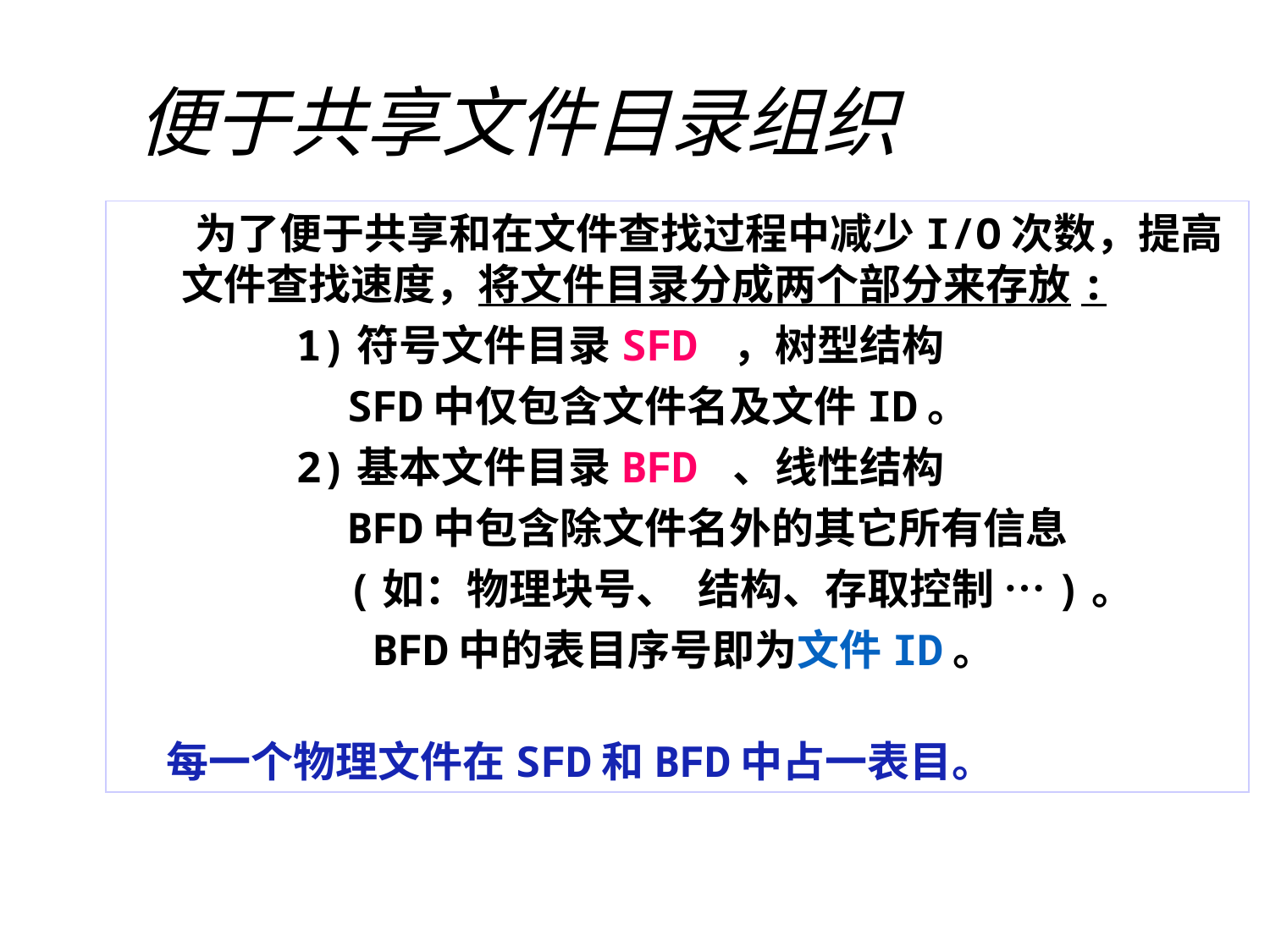

便于共享文件目录组织
       为了便于共享和在文件查找过程中减少I/O次数，提高文件查找速度，将文件目录分成两个部分来存放:
       1)符号文件目录SFD ，树型结构
         SFD中仅包含文件名及文件ID。
       2)基本文件目录BFD 、线性结构
         BFD中包含除文件名外的其它所有信息
         (如：物理块号、  结构、存取控制 …)。
          BFD中的表目序号即为文件ID。

    每一个物理文件在SFD和BFD中占一表目。